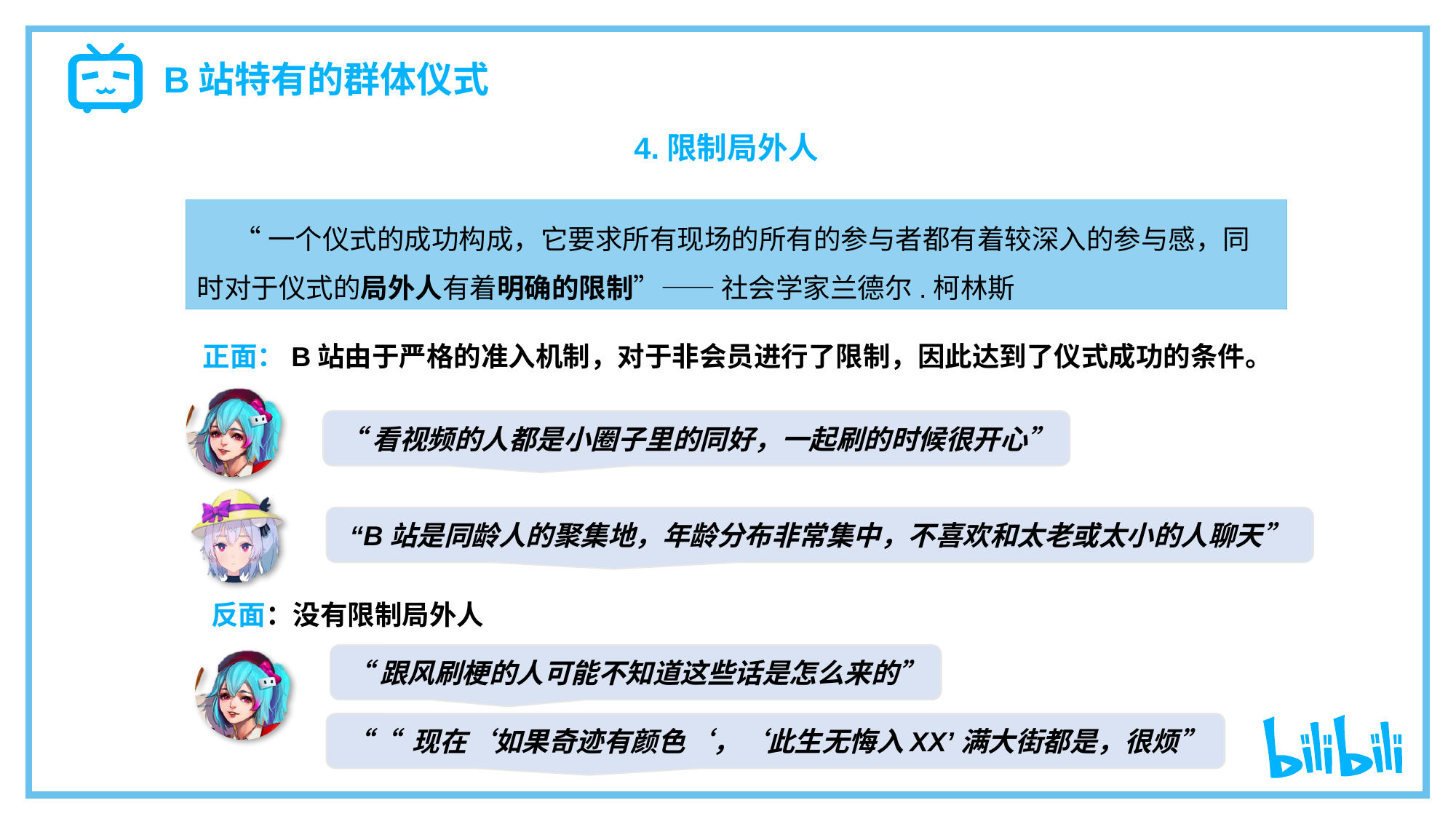

B站特有的群体仪式
4.限制局外人
      “一个仪式的成功构成，它要求所有现场的所有的参与者都有着较深入的参与感，同时对于仪式的局外人有着明确的限制”—— 社会学家兰德尔.柯林斯
正面：B站由于严格的准入机制，对于非会员进行了限制，因此达到了仪式成功的条件。

“看视频的人都是小圈子里的同好，一起刷的时候很开心”

“B站是同龄人的聚集地，年龄分布非常集中，不喜欢和太老或太小的人聊天”
反面：没有限制局外人

“跟风刷梗的人可能不知道这些话是怎么来的”
““ 现在‘如果奇迹有颜色‘，‘此生无悔入XX’满大街都是，很烦”